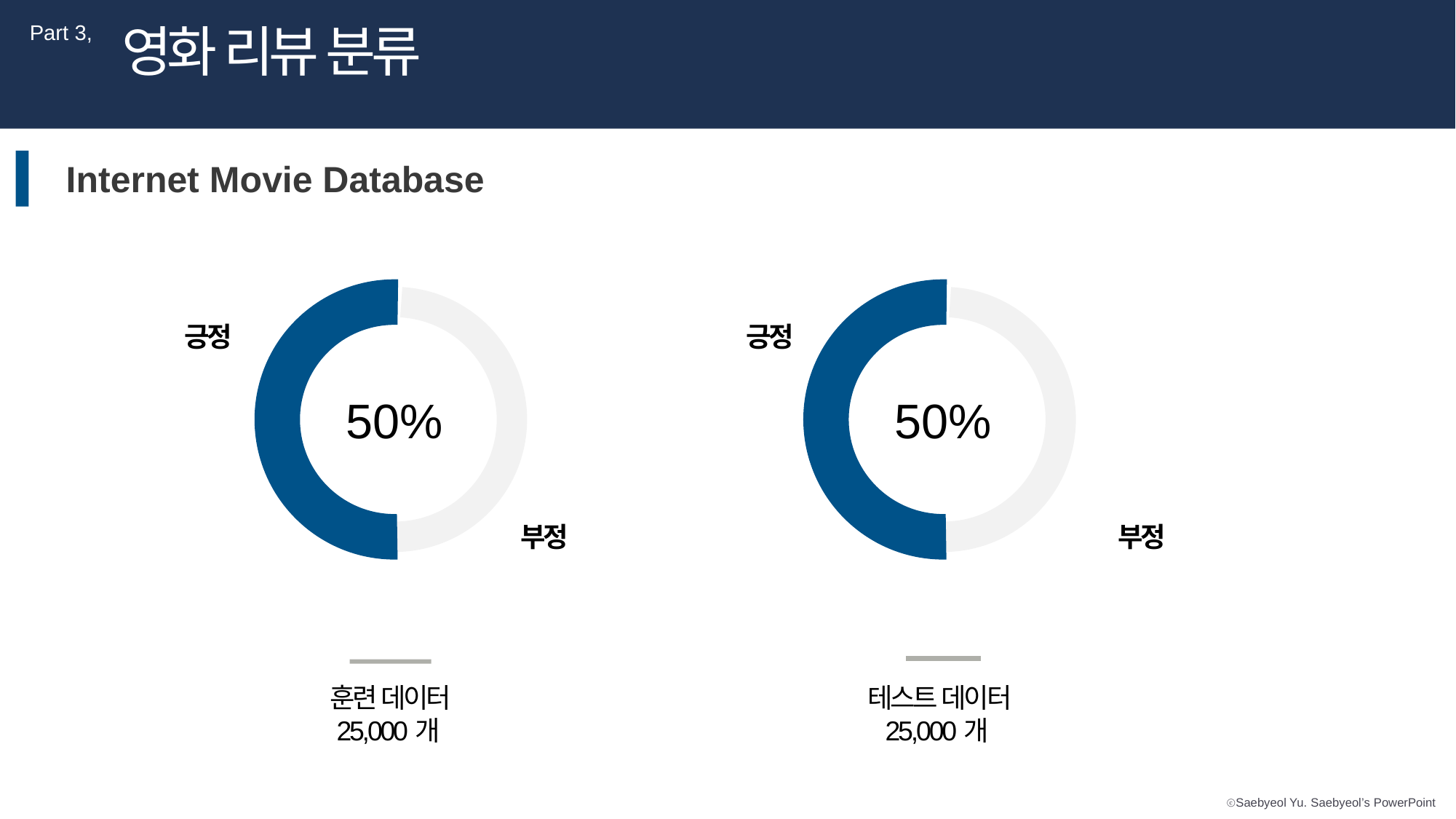

영화 리뷰 분류
Part 3,

Internet Movie Database

긍정
긍정
50%
50%
부정
부정

훈련 데이터
25,000개
테스트 데이터
25,000개